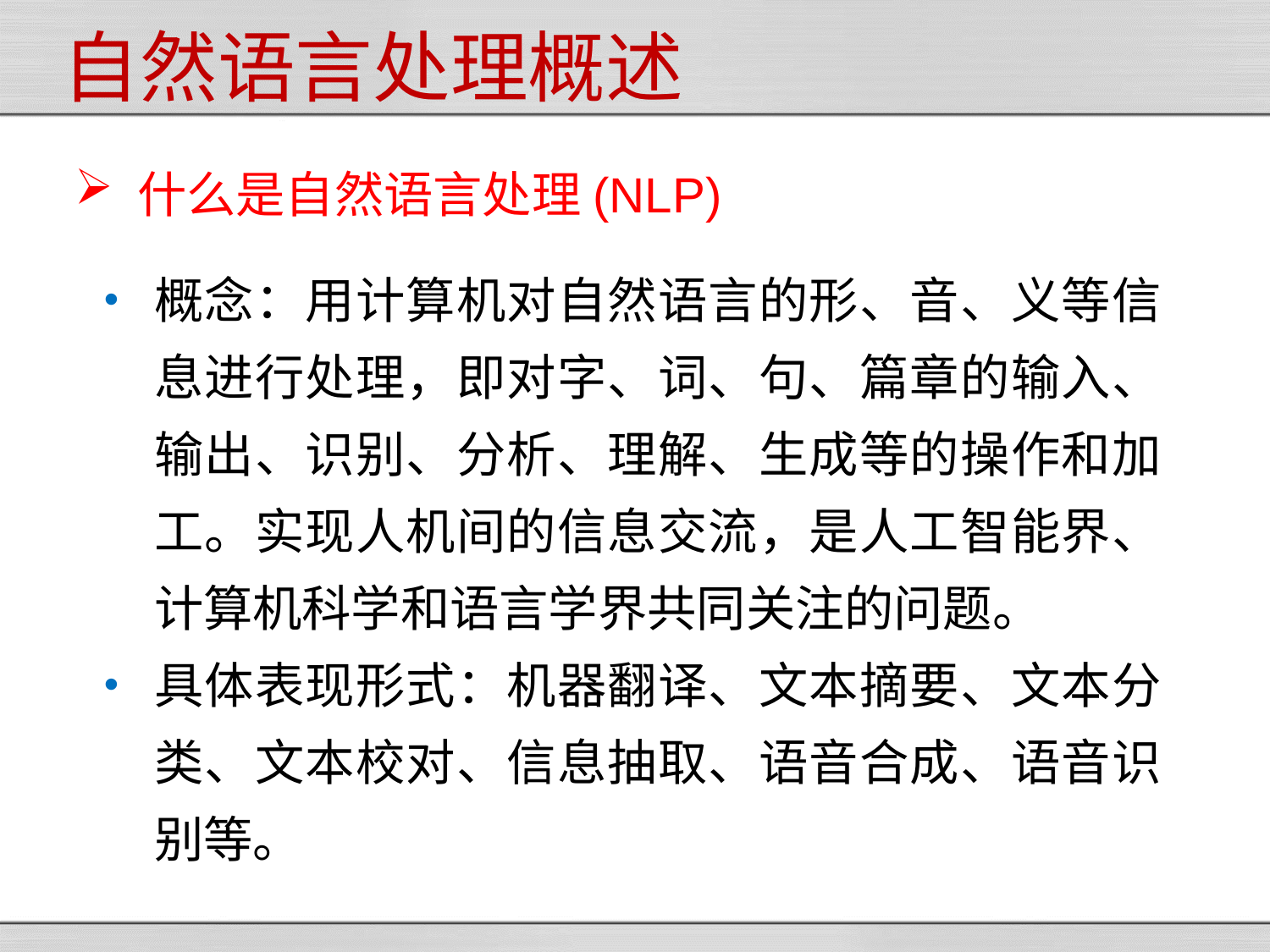

自然语言处理概述
什么是自然语言处理(NLP)
概念：用计算机对自然语言的形、音、义等信息进行处理，即对字、词、句、篇章的输入、输出、识别、分析、理解、生成等的操作和加工。实现人机间的信息交流，是人工智能界、计算机科学和语言学界共同关注的问题。
具体表现形式：机器翻译、文本摘要、文本分类、文本校对、信息抽取、语音合成、语音识别等。